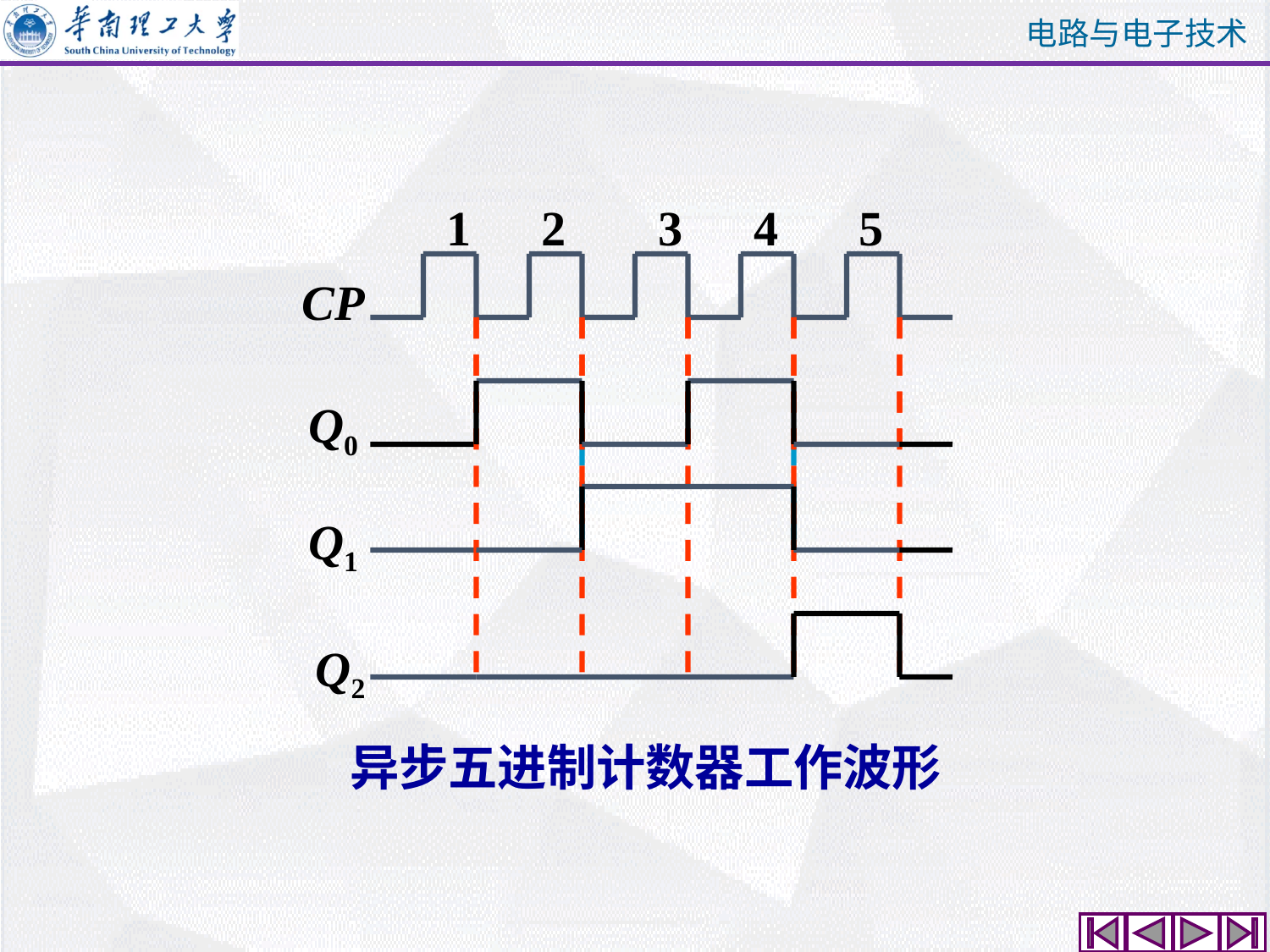

1
2
3
4
5

CP

Q0

Q1

Q2

异步五进制计数器工作波形